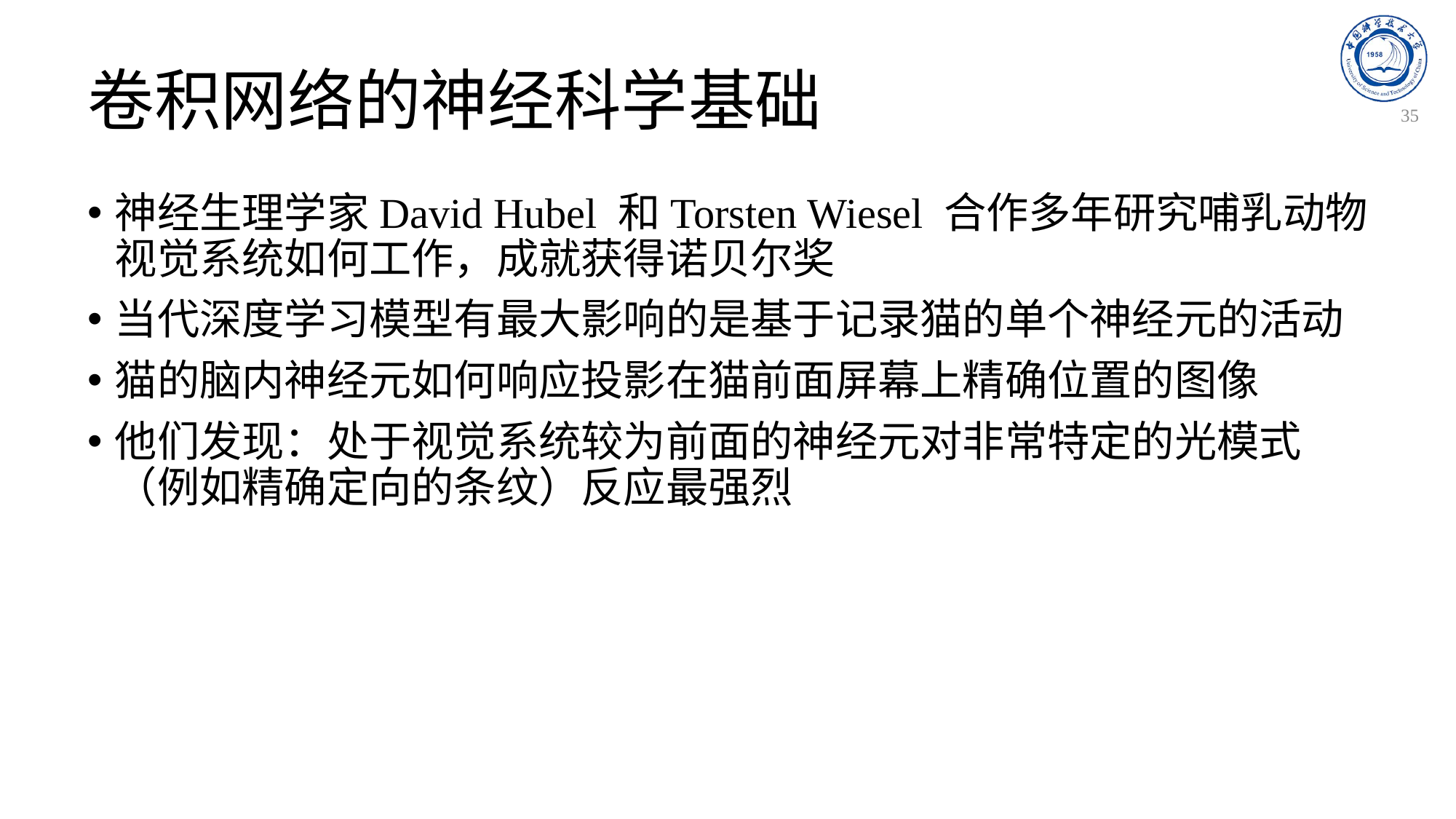

# 卷积网络的神经科学基础
35
神经生理学家David Hubel 和Torsten Wiesel 合作多年研究哺乳动物视觉系统如何工作，成就获得诺贝尔奖
当代深度学习模型有最大影响的是基于记录猫的单个神经元的活动
猫的脑内神经元如何响应投影在猫前面屏幕上精确位置的图像
他们发现：处于视觉系统较为前面的神经元对非常特定的光模式（例如精确定向的条纹）反应最强烈